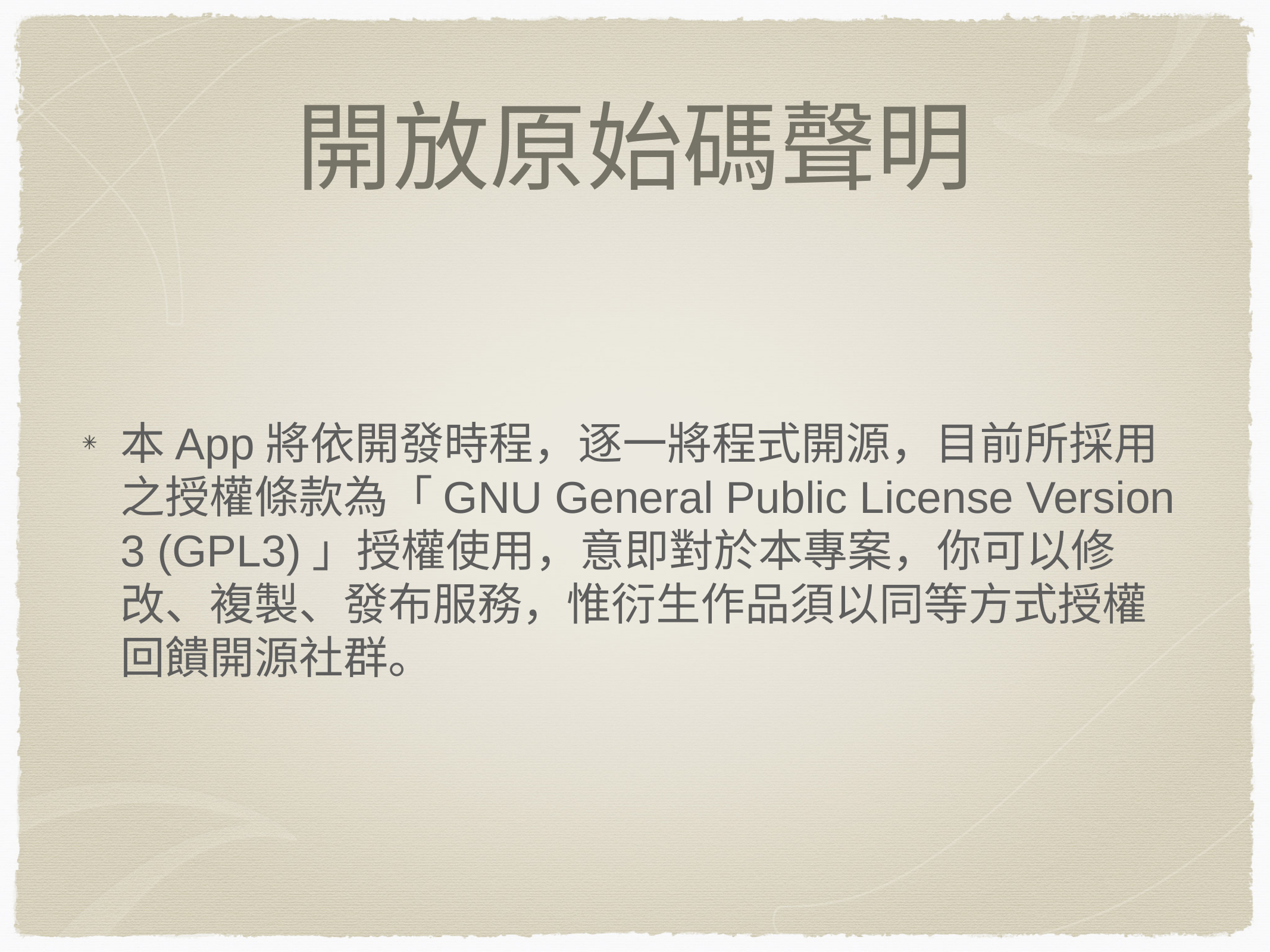

# 開放原始碼聲明
本App將依開發時程，逐一將程式開源，目前所採用之授權條款為「GNU General Public License Version 3 (GPL3)」授權使用，意即對於本專案，你可以修改、複製、發布服務，惟衍生作品須以同等方式授權回饋開源社群。